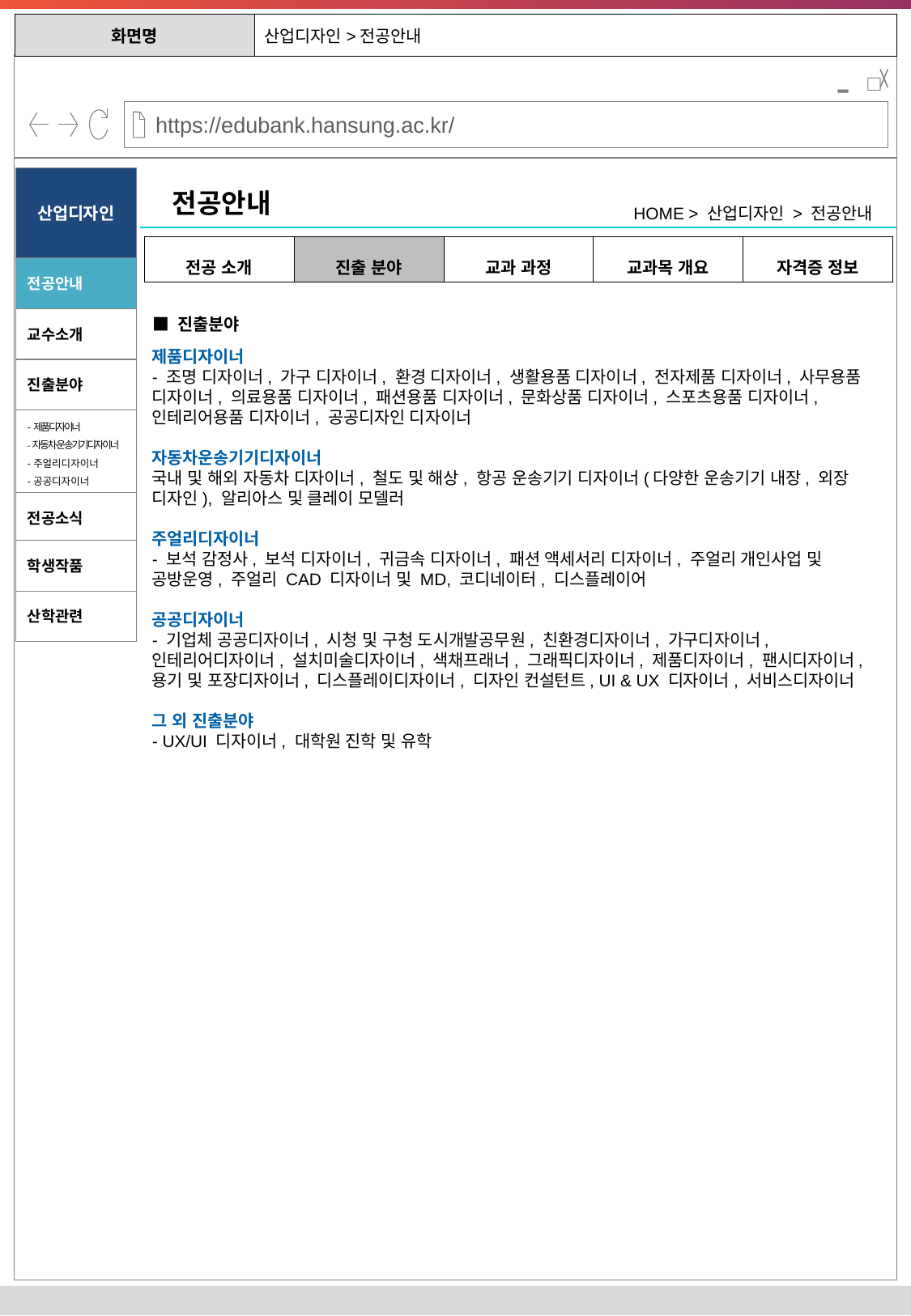

| 화면명 | 산업디자인>전공안내 |
| --- | --- |
-
산업디자인
전공안내
HOME > 산업디자인 > 전공안내
| 전공 소개 | 진출 분야 | 교과 과정 | 교과목 개요 | 자격증 정보 |
| --- | --- | --- | --- | --- |
전공안내
■ 진출분야
교수소개
제품디자이너
- 조명 디자이너, 가구 디자이너, 환경 디자이너, 생활용품 디자이너, 전자제품 디자이너, 사무용품 디자이너, 의료용품 디자이너, 패션용품 디자이너, 문화상품 디자이너, 스포츠용품 디자이너, 인테리어용품 디자이너, 공공디자인 디자이너

자동차운송기기디자이너
국내 및 해외 자동차 디자이너, 철도 및 해상, 항공 운송기기 디자이너(다양한 운송기기 내장, 외장 디자인), 알리아스 및 클레이 모델러

주얼리디자이너
- 보석 감정사, 보석 디자이너, 귀금속 디자이너, 패션 액세서리 디자이너, 주얼리 개인사업 및
공방운영, 주얼리 CAD 디자이너 및 MD, 코디네이터, 디스플레이어

공공디자이너
- 기업체 공공디자이너, 시청 및 구청 도시개발공무원, 친환경디자이너, 가구디자이너, 인테리어디자이너, 설치미술디자이너, 색채프래너, 그래픽디자이너, 제품디자이너, 팬시디자이너, 용기 및 포장디자이너, 디스플레이디자이너, 디자인 컨설턴트, UI & UX 디자이너, 서비스디자이너

그 외 진출분야
- UX/UI 디자이너, 대학원 진학 및 유학
진출분야
-제품디자이너
-자동차∙운송기기디자이너
-주얼리디자이너
-공공디자이너
전공소식
학생작품
산학관련